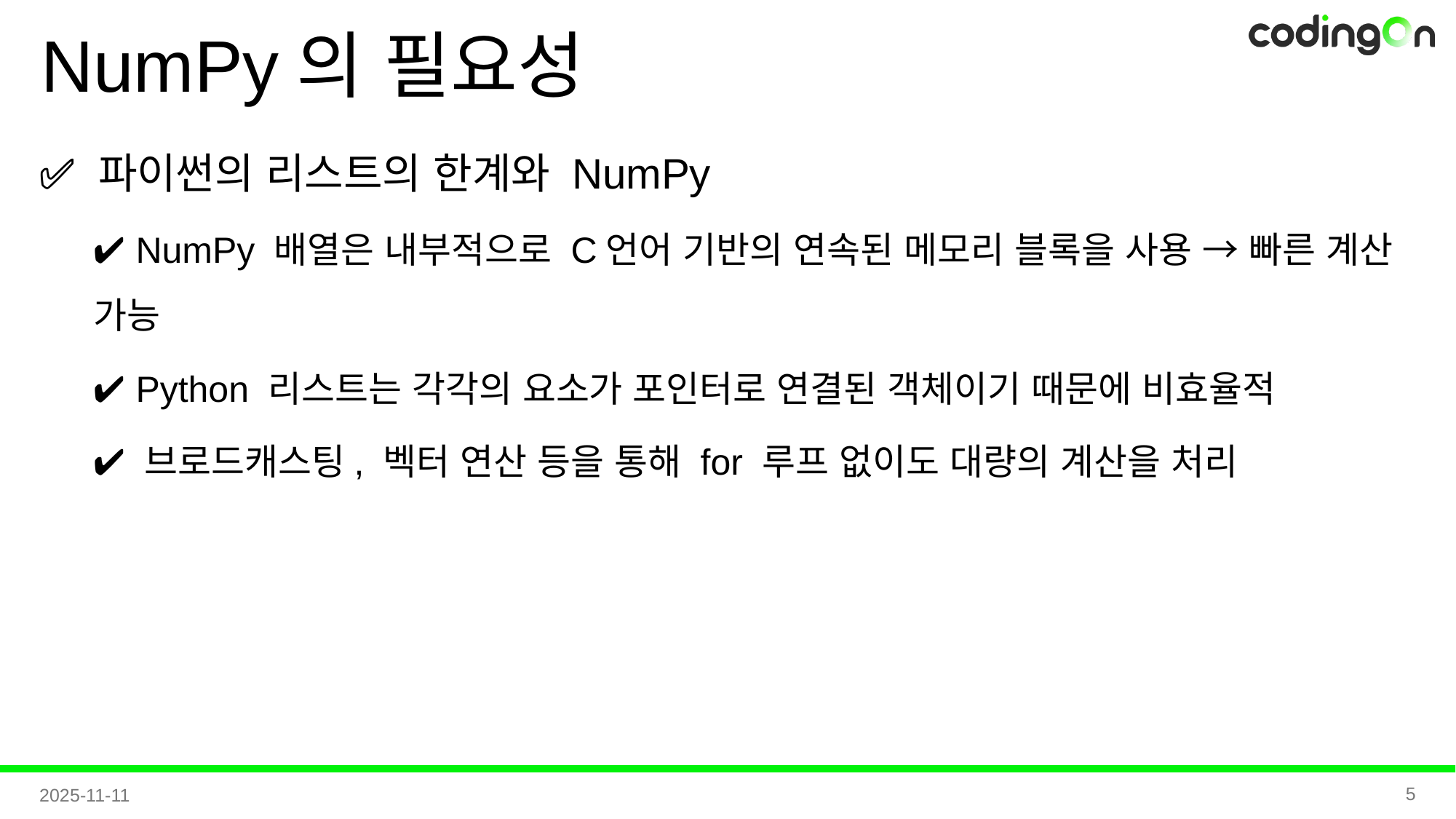

# NumPy의 필요성
✅ 파이썬의 리스트의 한계와 NumPy
✔️ NumPy 배열은 내부적으로 C언어 기반의 연속된 메모리 블록을 사용 → 빠른 계산 가능
✔️ Python 리스트는 각각의 요소가 포인터로 연결된 객체이기 때문에 비효율적
✔️ 브로드캐스팅, 벡터 연산 등을 통해 for 루프 없이도 대량의 계산을 처리
5
2025-11-11